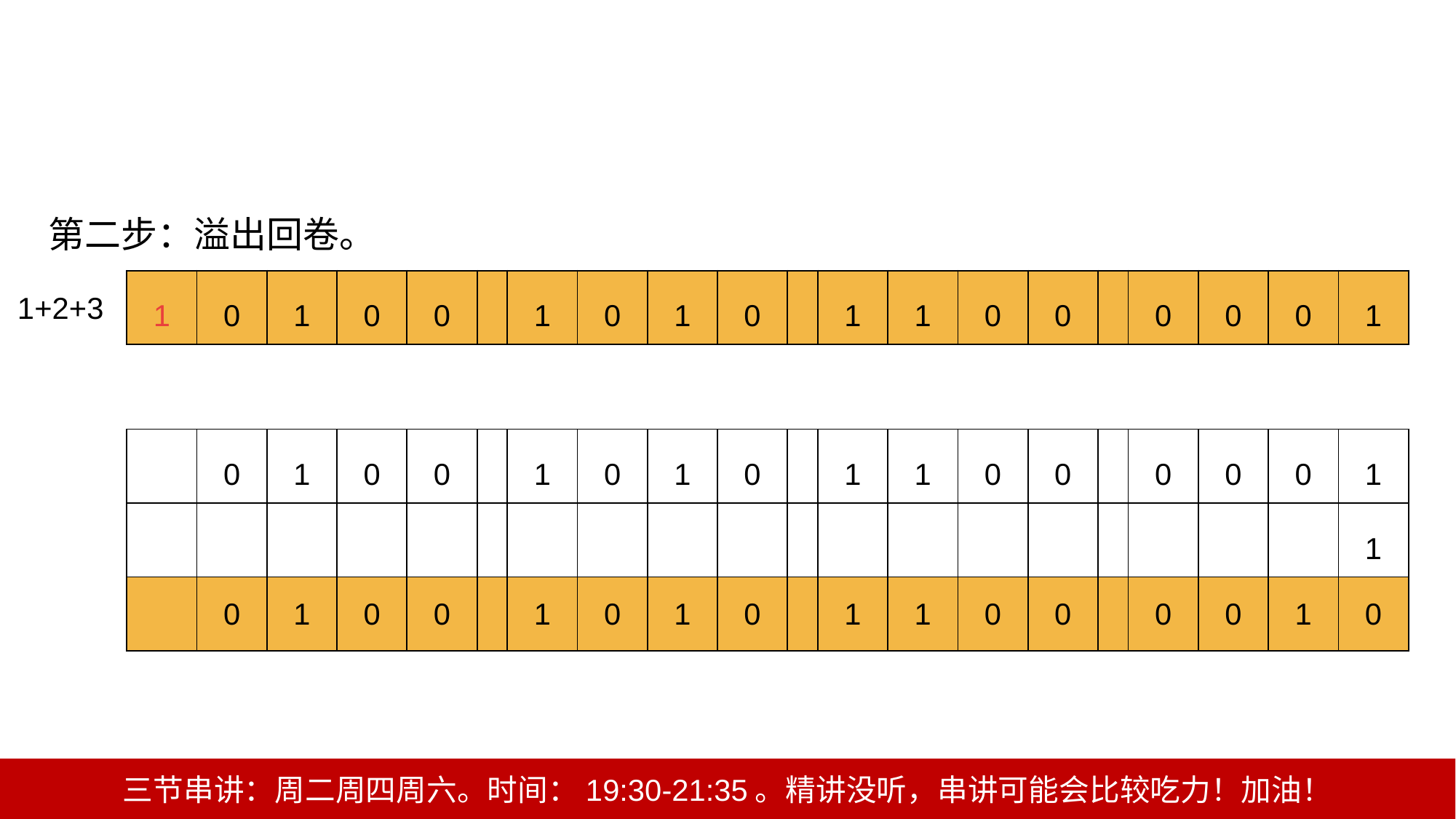

第二步：溢出回卷。
| 1 | 0 | 1 | 0 | 0 |  | 1 | 0 | 1 | 0 |  | 1 | 1 | 0 | 0 |  | 0 | 0 | 0 | 1 |
| --- | --- | --- | --- | --- | --- | --- | --- | --- | --- | --- | --- | --- | --- | --- | --- | --- | --- | --- | --- |
1+2+3
|  | 0 | 1 | 0 | 0 |  | 1 | 0 | 1 | 0 |  | 1 | 1 | 0 | 0 |  | 0 | 0 | 0 | 1 |
| --- | --- | --- | --- | --- | --- | --- | --- | --- | --- | --- | --- | --- | --- | --- | --- | --- | --- | --- | --- |
|  |  |  |  |  |  |  |  |  |  |  |  |  |  |  |  |  |  |  | 1 |
|  | 0 | 1 | 0 | 0 |  | 1 | 0 | 1 | 0 |  | 1 | 1 | 0 | 0 |  | 0 | 0 | 1 | 0 |